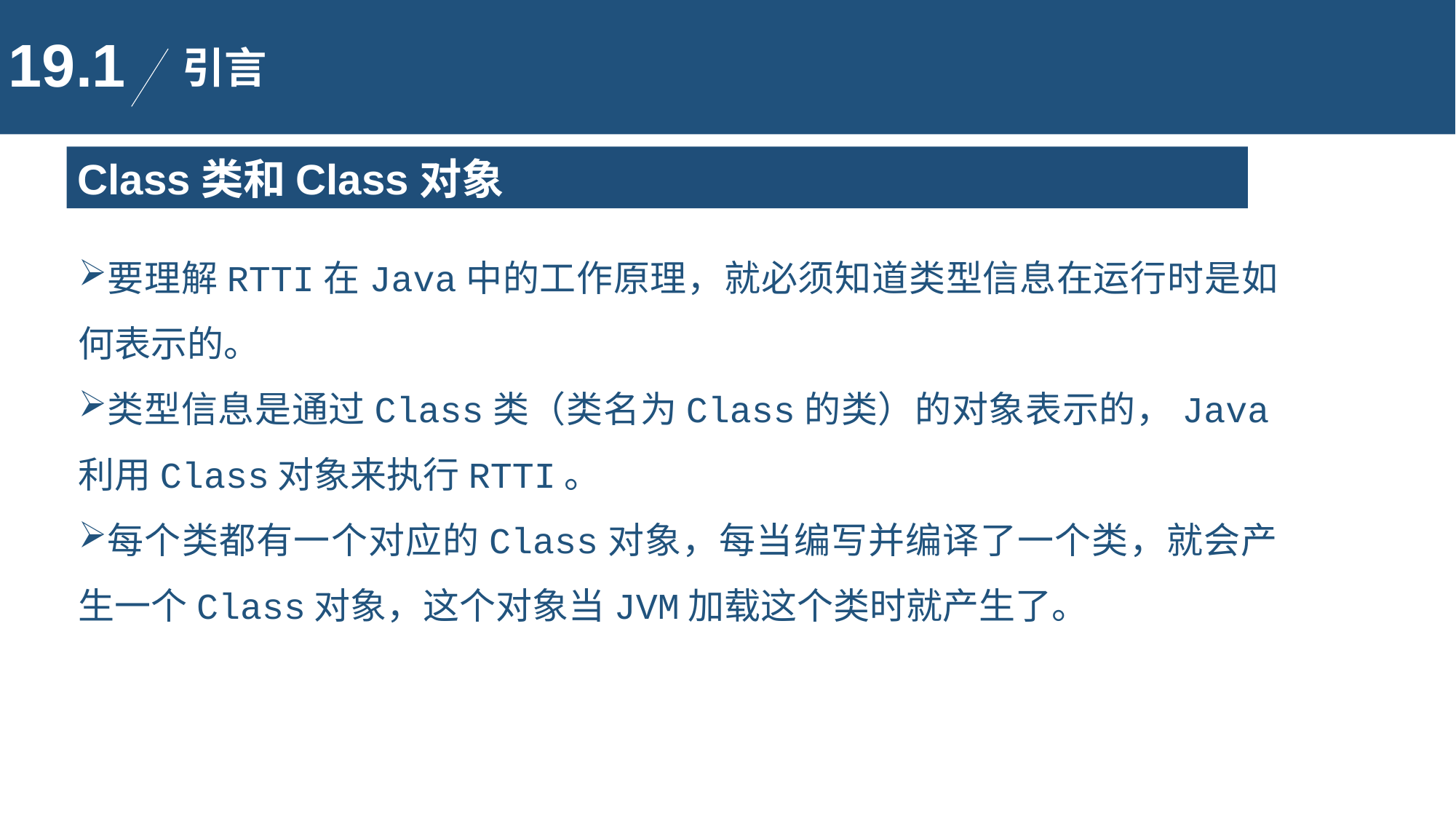

19.1
引言
Class类和Class对象
要理解RTTI在Java中的工作原理，就必须知道类型信息在运行时是如何表示的。
类型信息是通过Class类（类名为Class的类）的对象表示的，Java利用Class对象来执行RTTI。
每个类都有一个对应的Class对象，每当编写并编译了一个类，就会产生一个Class对象，这个对象当JVM加载这个类时就产生了。